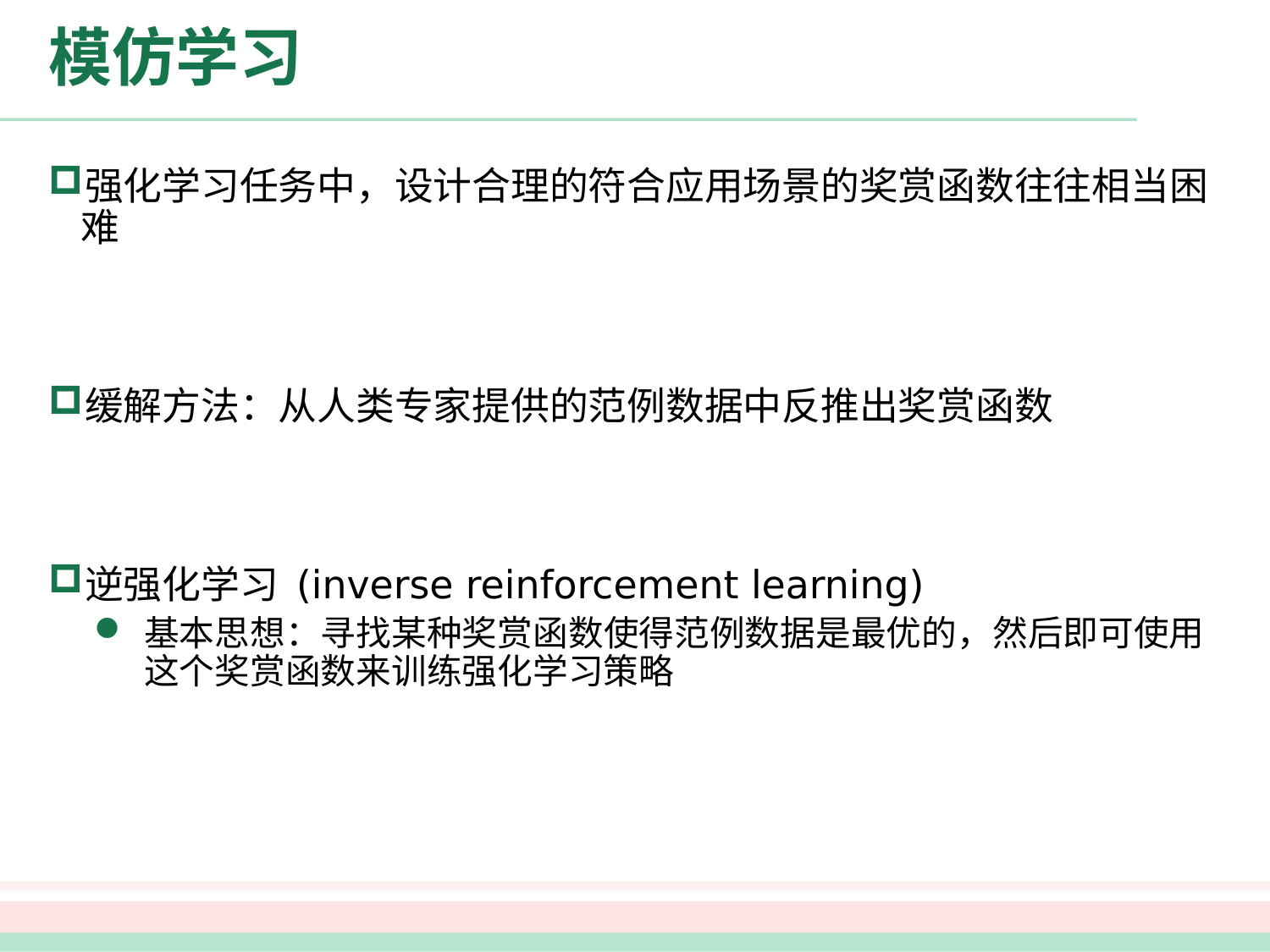

# 模仿学习
强化学习任务中，设计合理的符合应用场景的奖赏函数往往相当困难

缓解方法：从人类专家提供的范例数据中反推出奖赏函数

逆强化学习 (inverse reinforcement learning)
基本思想：寻找某种奖赏函数使得范例数据是最优的，然后即可使用这个奖赏函数来训练强化学习策略